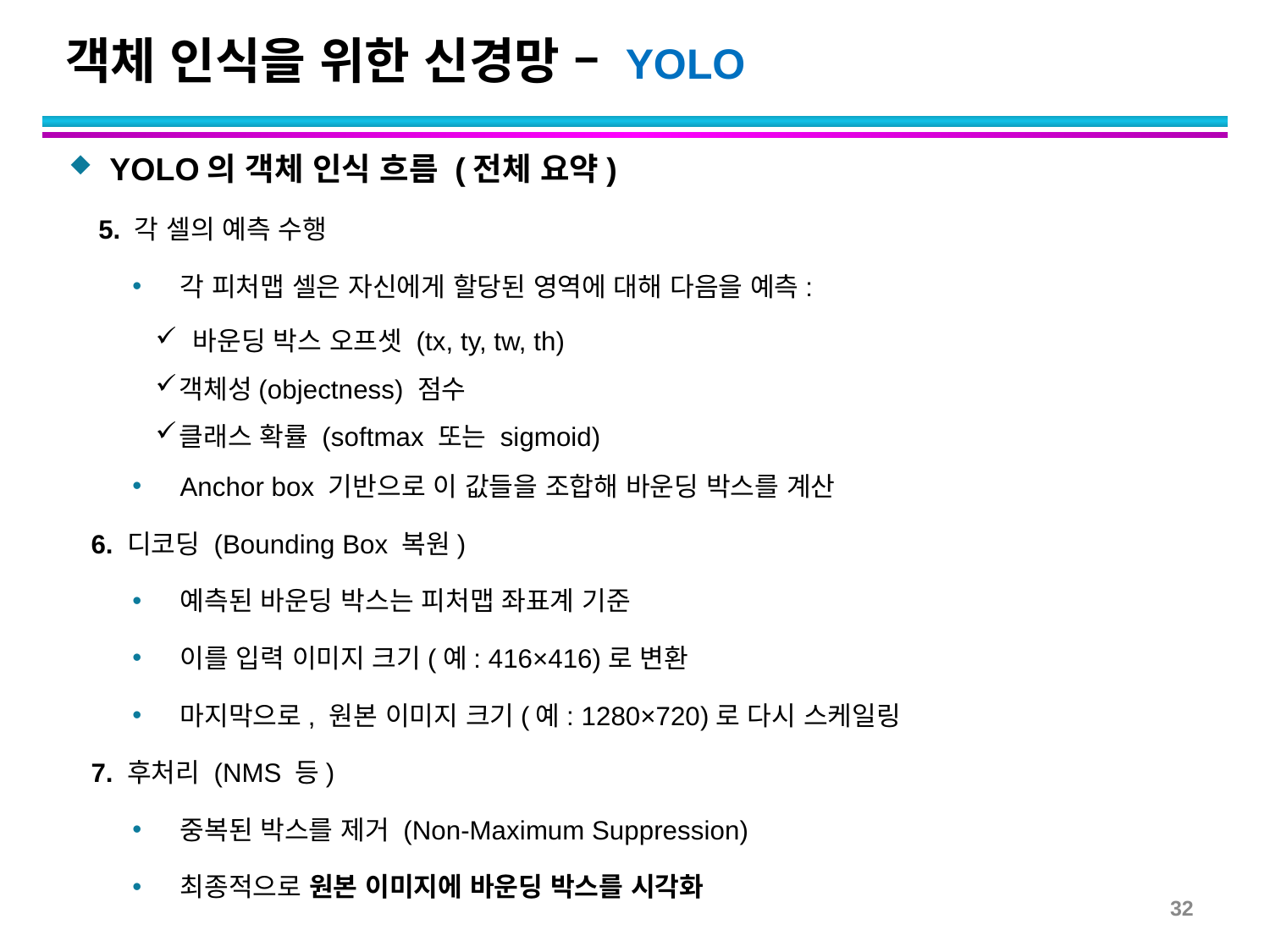

# 객체 인식을 위한 신경망 – YOLO
YOLO의 객체 인식 흐름 (전체 요약)
    5. 각 셀의 예측 수행
각 피처맵 셀은 자신에게 할당된 영역에 대해 다음을 예측:
 바운딩 박스 오프셋 (tx, ty, tw, th)
객체성(objectness) 점수
클래스 확률 (softmax 또는 sigmoid)
Anchor box 기반으로 이 값들을 조합해 바운딩 박스를 계산
   6. 디코딩 (Bounding Box 복원)
예측된 바운딩 박스는 피처맵 좌표계 기준
이를 입력 이미지 크기(예: 416×416)로 변환
마지막으로, 원본 이미지 크기(예: 1280×720)로 다시 스케일링
   7. 후처리 (NMS 등)
중복된 박스를 제거 (Non-Maximum Suppression)
최종적으로 원본 이미지에 바운딩 박스를 시각화

32